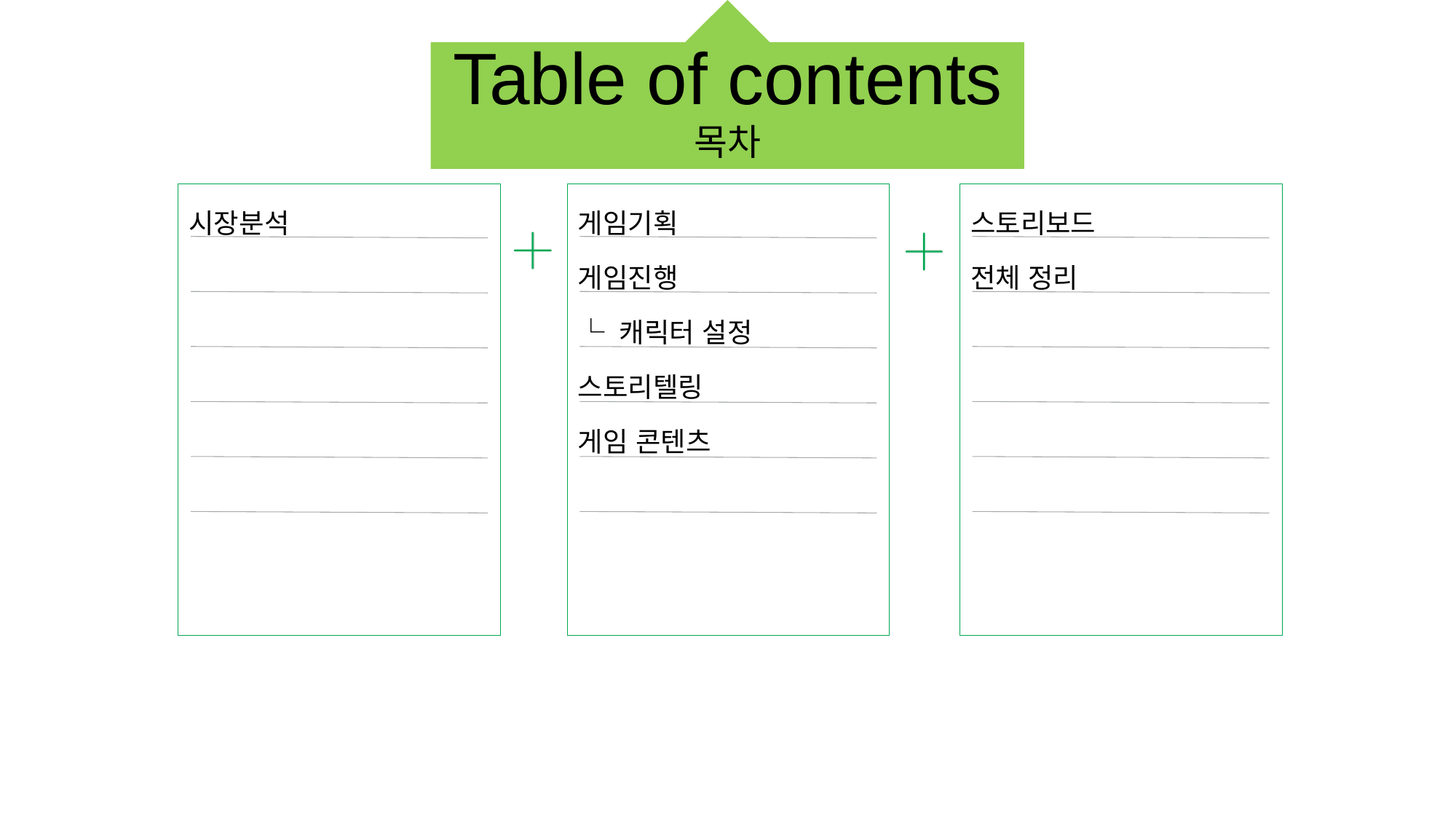

# Table of contents 목차
시장분석
게임기획
게임진행
└ 캐릭터 설정
스토리텔링
게임 콘텐츠
스토리보드
전체 정리